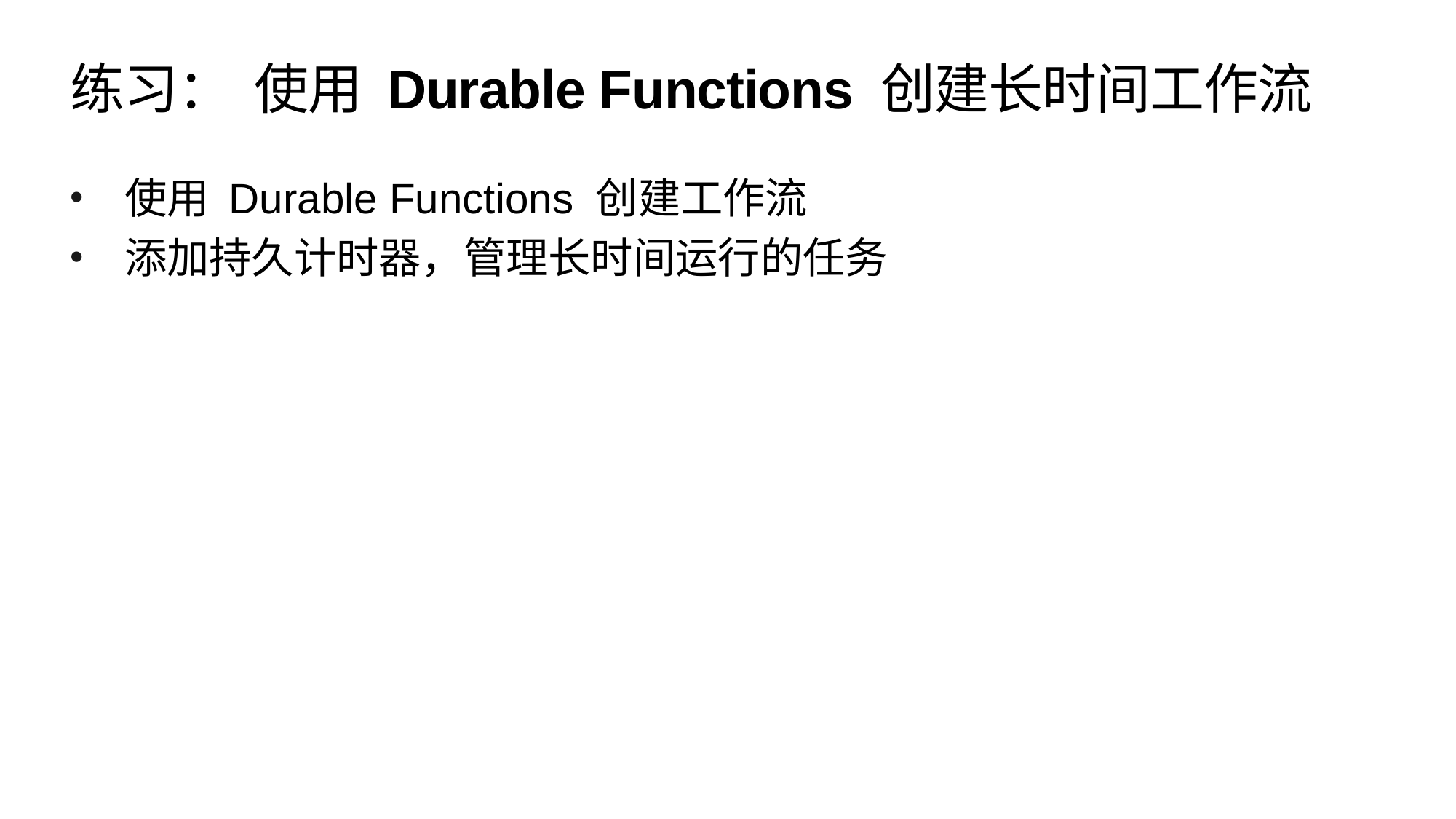

# 练习：  使用 Durable Functions 创建长时间工作流
使用 Durable Functions 创建工作流
添加持久计时器，管理长时间运行的任务